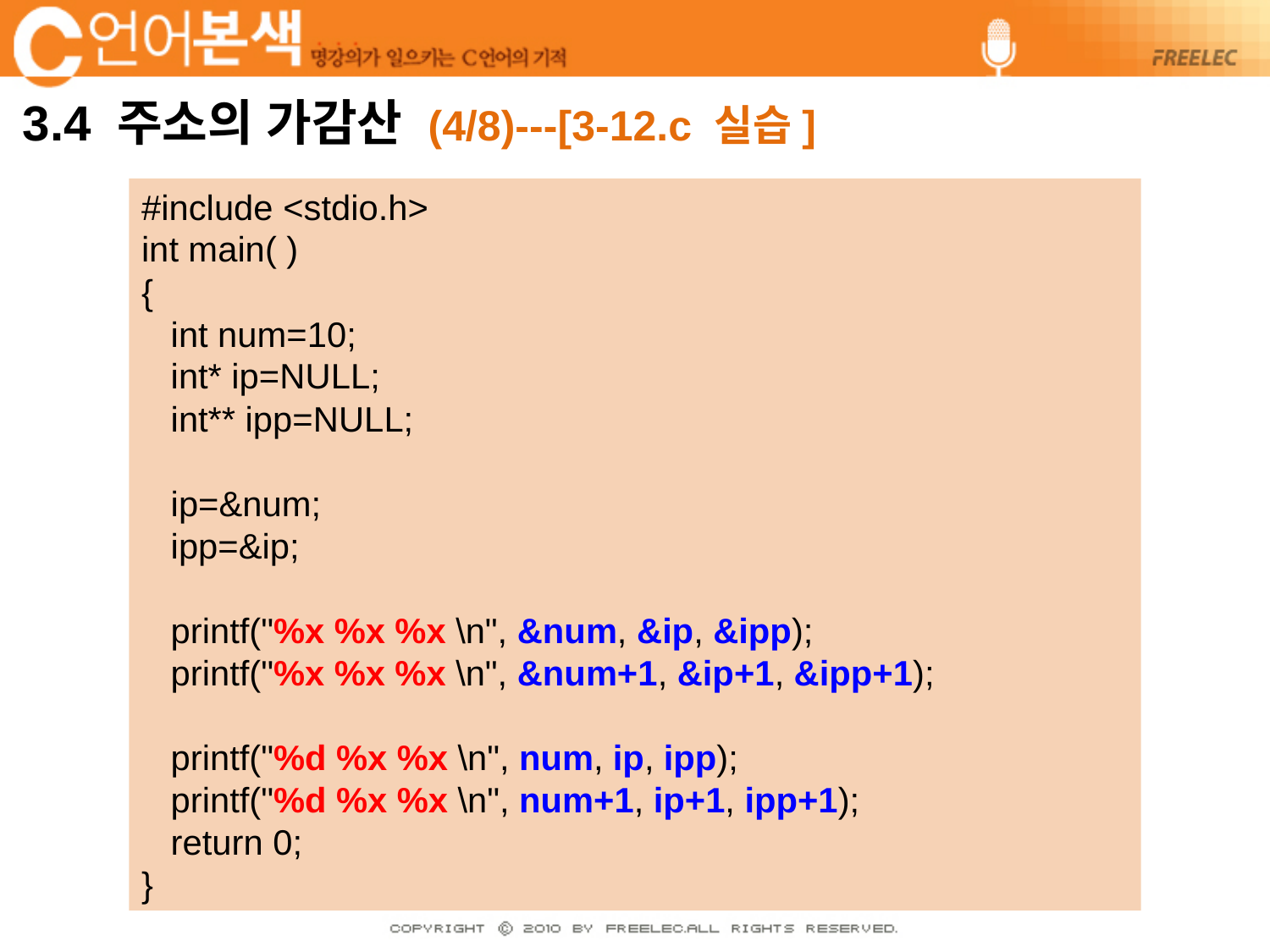

# 3.4 주소의 가감산 (4/8)---[3-12.c 실습]

#include <stdio.h>
int main( )
{
   int num=10;
   int* ip=NULL;
   int** ipp=NULL;

   ip=&num;
   ipp=&ip;

   printf("%x %x %x \n", &num, &ip, &ipp);
   printf("%x %x %x \n", &num+1, &ip+1, &ipp+1);

   printf("%d %x %x \n", num, ip, ipp);
   printf("%d %x %x \n", num+1, ip+1, ipp+1);
   return 0;
}